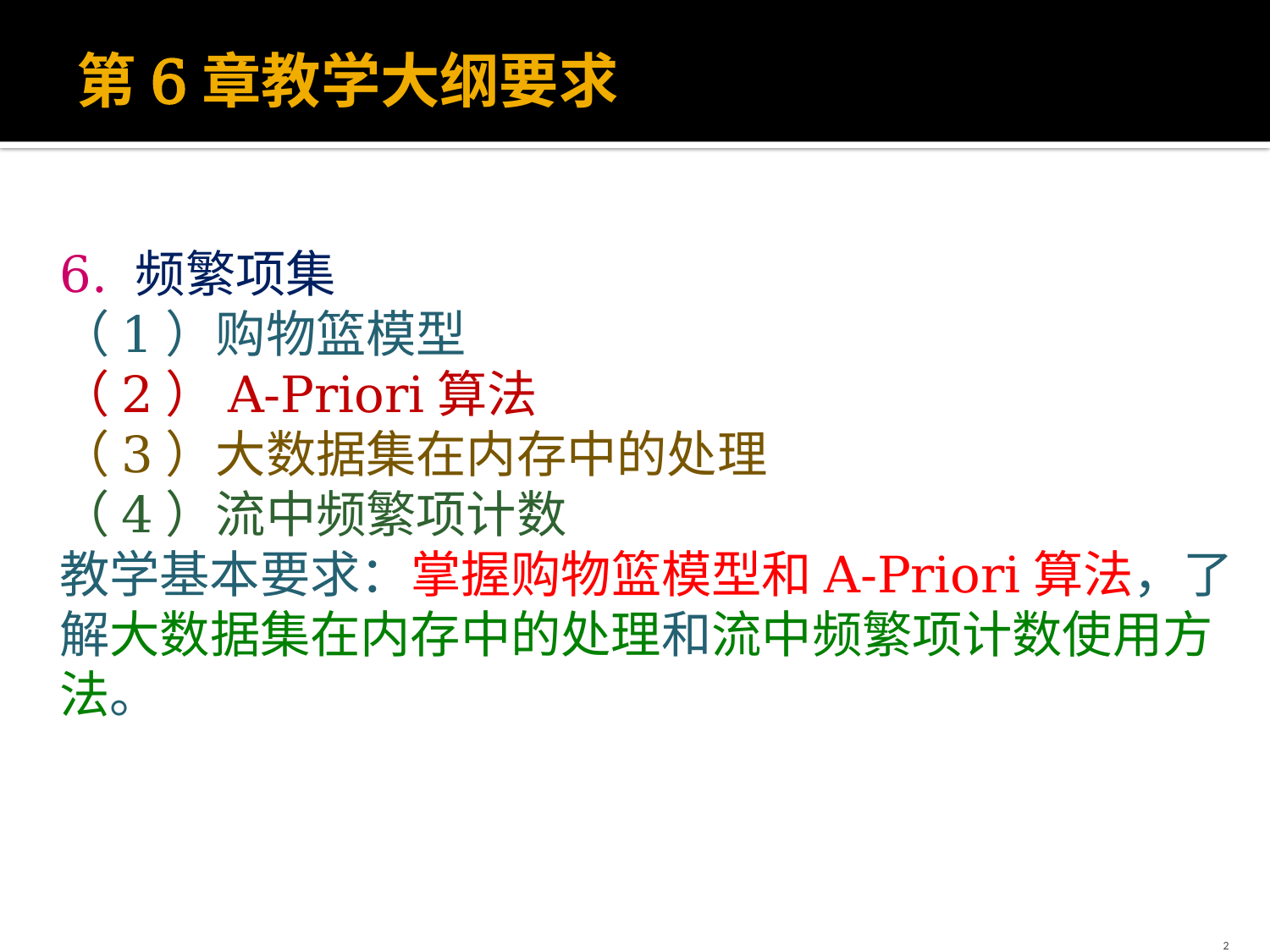

# 第6章教学大纲要求
6. 频繁项集
（1）购物篮模型
（2）A-Priori算法
（3）大数据集在内存中的处理
（4）流中频繁项计数
教学基本要求：掌握购物篮模型和A-Priori算法，了解大数据集在内存中的处理和流中频繁项计数使用方法。
2